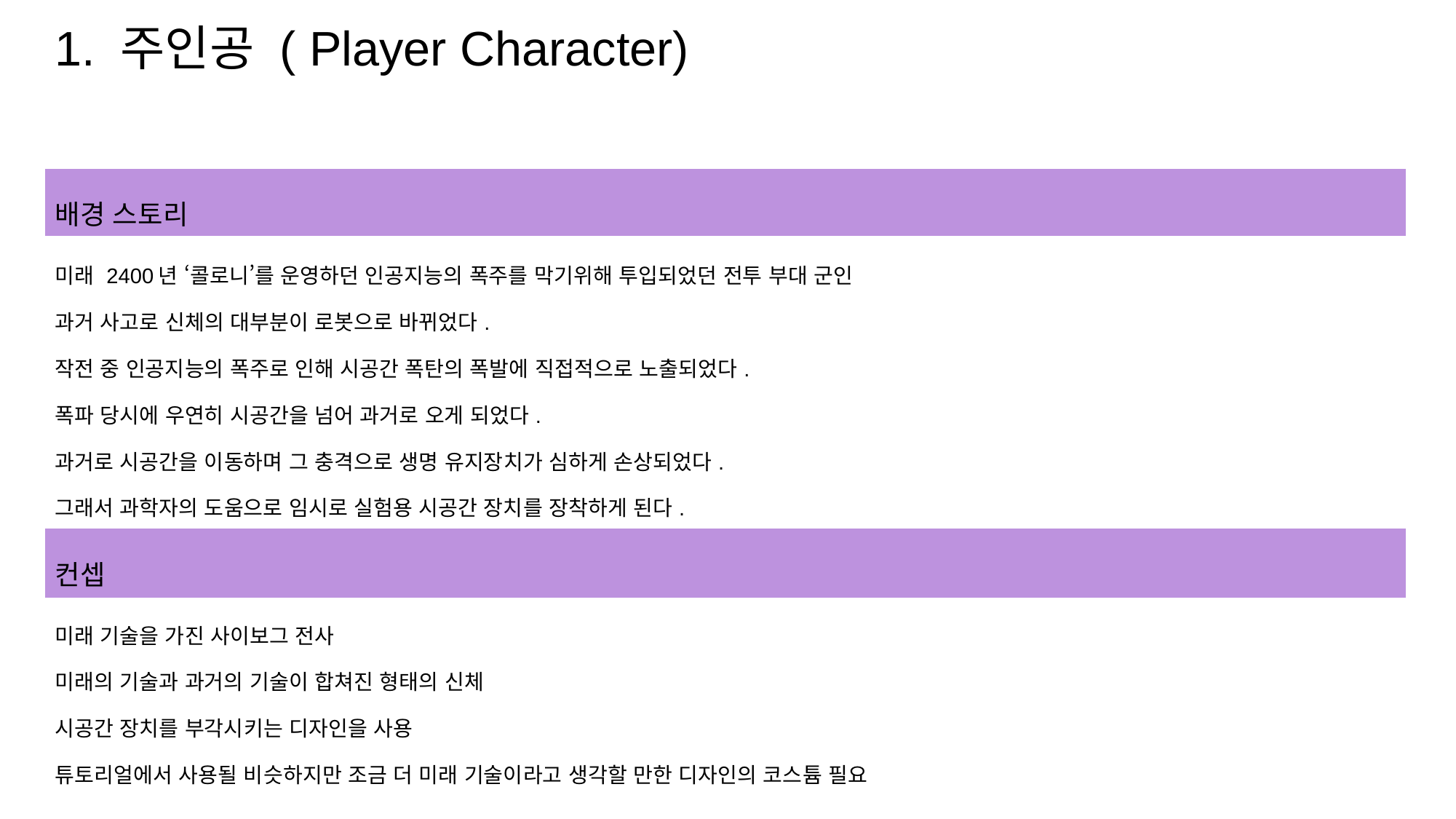

# 1. 주인공 ( Player Character)
| 배경 스토리 |
| --- |
| 미래 2400년 ‘콜로니’를 운영하던 인공지능의 폭주를 막기위해 투입되었던 전투 부대 군인 과거 사고로 신체의 대부분이 로봇으로 바뀌었다. 작전 중 인공지능의 폭주로 인해 시공간 폭탄의 폭발에 직접적으로 노출되었다. 폭파 당시에 우연히 시공간을 넘어 과거로 오게 되었다. 과거로 시공간을 이동하며 그 충격으로 생명 유지장치가 심하게 손상되었다. 그래서 과학자의 도움으로 임시로 실험용 시공간 장치를 장착하게 된다. |
| 컨셉 |
| 미래 기술을 가진 사이보그 전사 미래의 기술과 과거의 기술이 합쳐진 형태의 신체 시공간 장치를 부각시키는 디자인을 사용 튜토리얼에서 사용될 비슷하지만 조금 더 미래 기술이라고 생각할 만한 디자인의 코스튬 필요 |